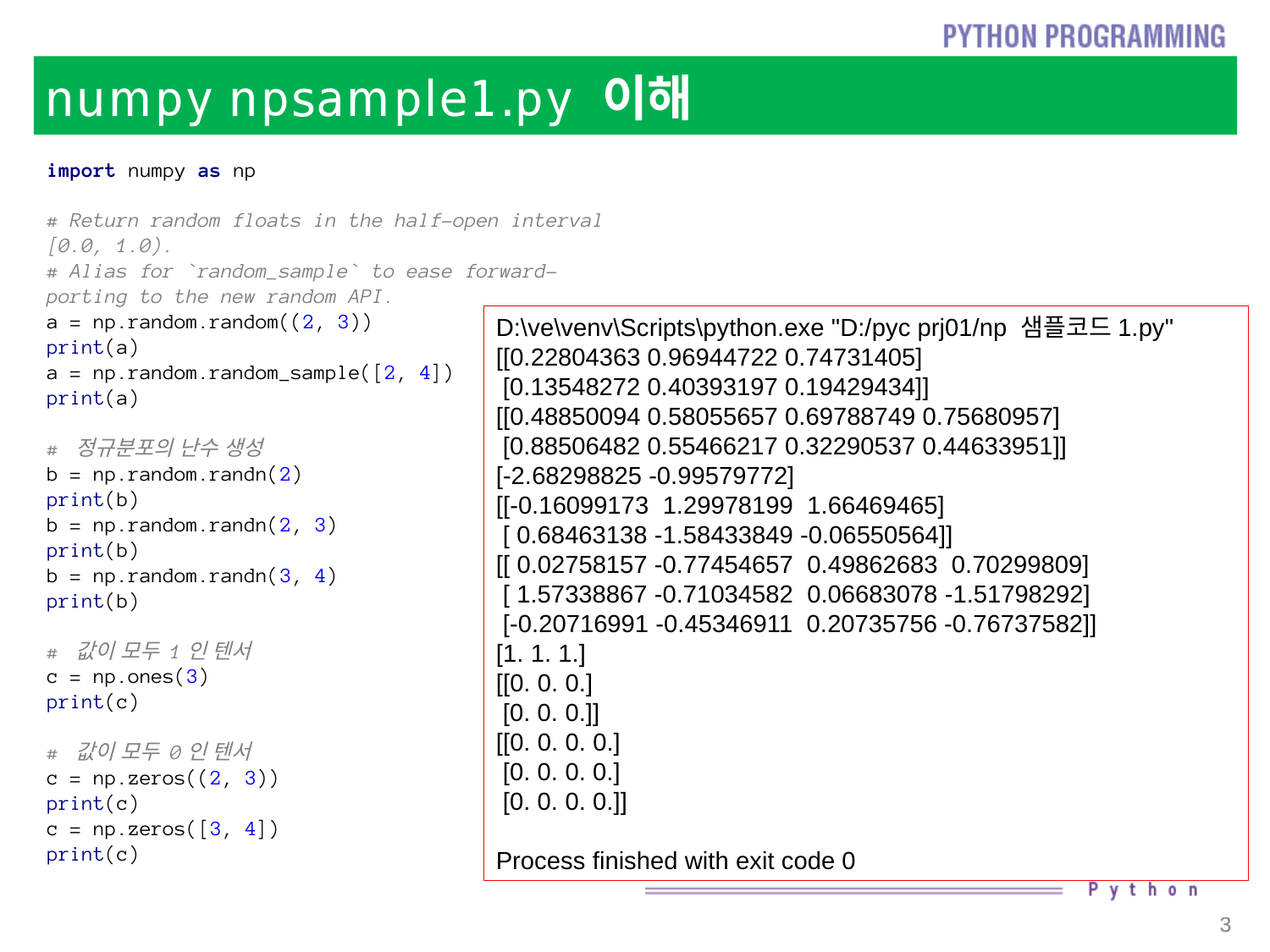

# numpy npsample1.py 이해
import numpy as np
# Return random floats in the half-open interval [0.0, 1.0).
# Alias for `random_sample` to ease forward-porting to the new random API.
a = np.random.random((2, 3))
print(a)
a = np.random.random_sample([2, 4])
print(a)
# 정규분포의 난수 생성
b = np.random.randn(2)
print(b)
b = np.random.randn(2, 3)
print(b)
b = np.random.randn(3, 4)
print(b)
# 값이 모두 1인 텐서
c = np.ones(3)
print(c)
# 값이 모두 0인 텐서
c = np.zeros((2, 3))
print(c)
c = np.zeros([3, 4])
print(c)

D:\ve\venv\Scripts\python.exe "D:/pyc prj01/np 샘플코드1.py"
[[0.22804363 0.96944722 0.74731405]
 [0.13548272 0.40393197 0.19429434]]
[[0.48850094 0.58055657 0.69788749 0.75680957]
 [0.88506482 0.55466217 0.32290537 0.44633951]]
[-2.68298825 -0.99579772]
[[-0.16099173  1.29978199  1.66469465]
 [ 0.68463138 -1.58433849 -0.06550564]]
[[ 0.02758157 -0.77454657  0.49862683  0.70299809]
 [ 1.57338867 -0.71034582  0.06683078 -1.51798292]
 [-0.20716991 -0.45346911  0.20735756 -0.76737582]]
[1. 1. 1.]
[[0. 0. 0.]
 [0. 0. 0.]]
[[0. 0. 0. 0.]
 [0. 0. 0. 0.]
 [0. 0. 0. 0.]]

Process finished with exit code 0
3